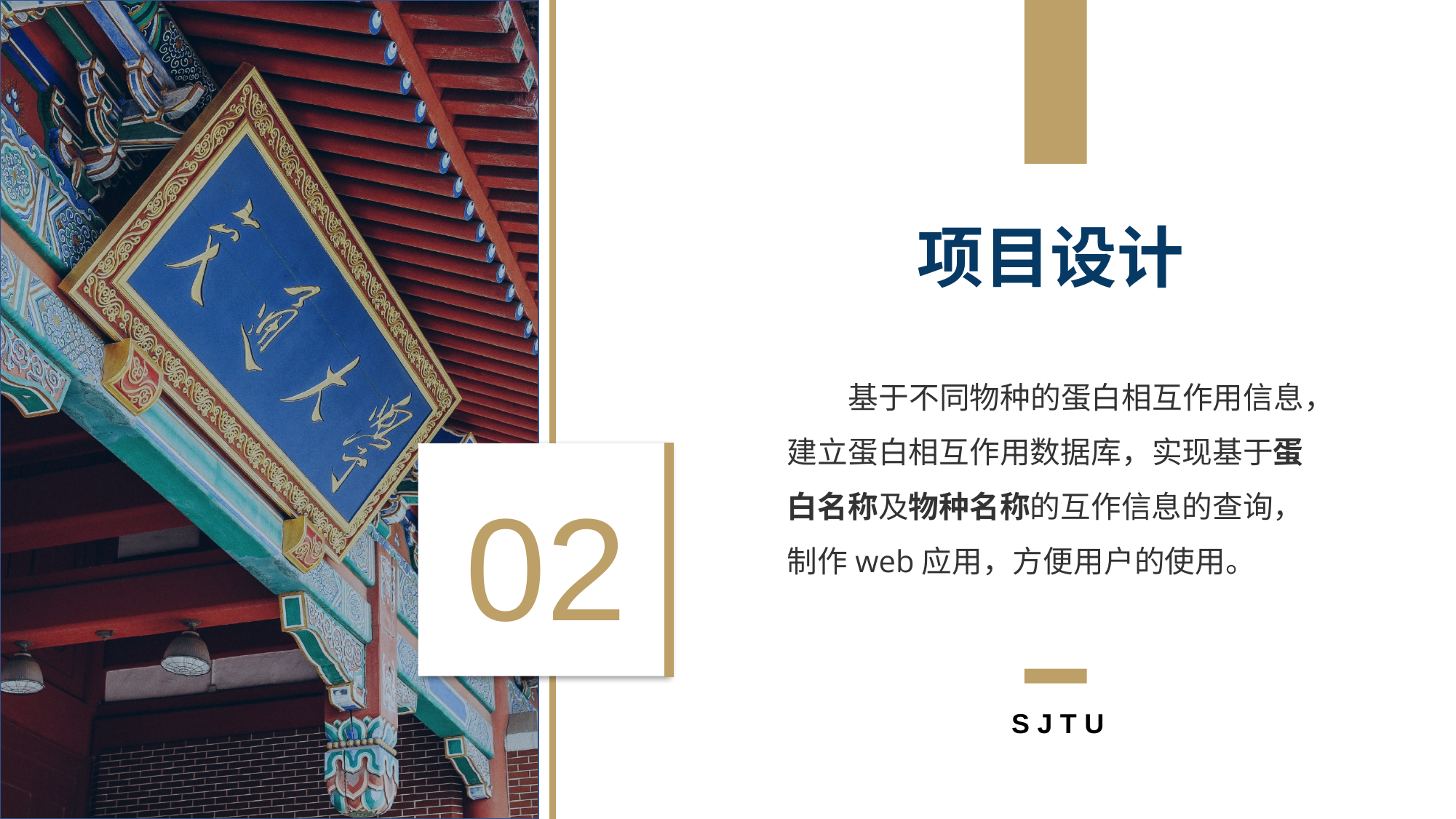

项目设计
        基于不同物种的蛋白相互作用信息，建立蛋白相互作用数据库，实现基于蛋白名称及物种名称的互作信息的查询，制作web应用，方便用户的使用。
02